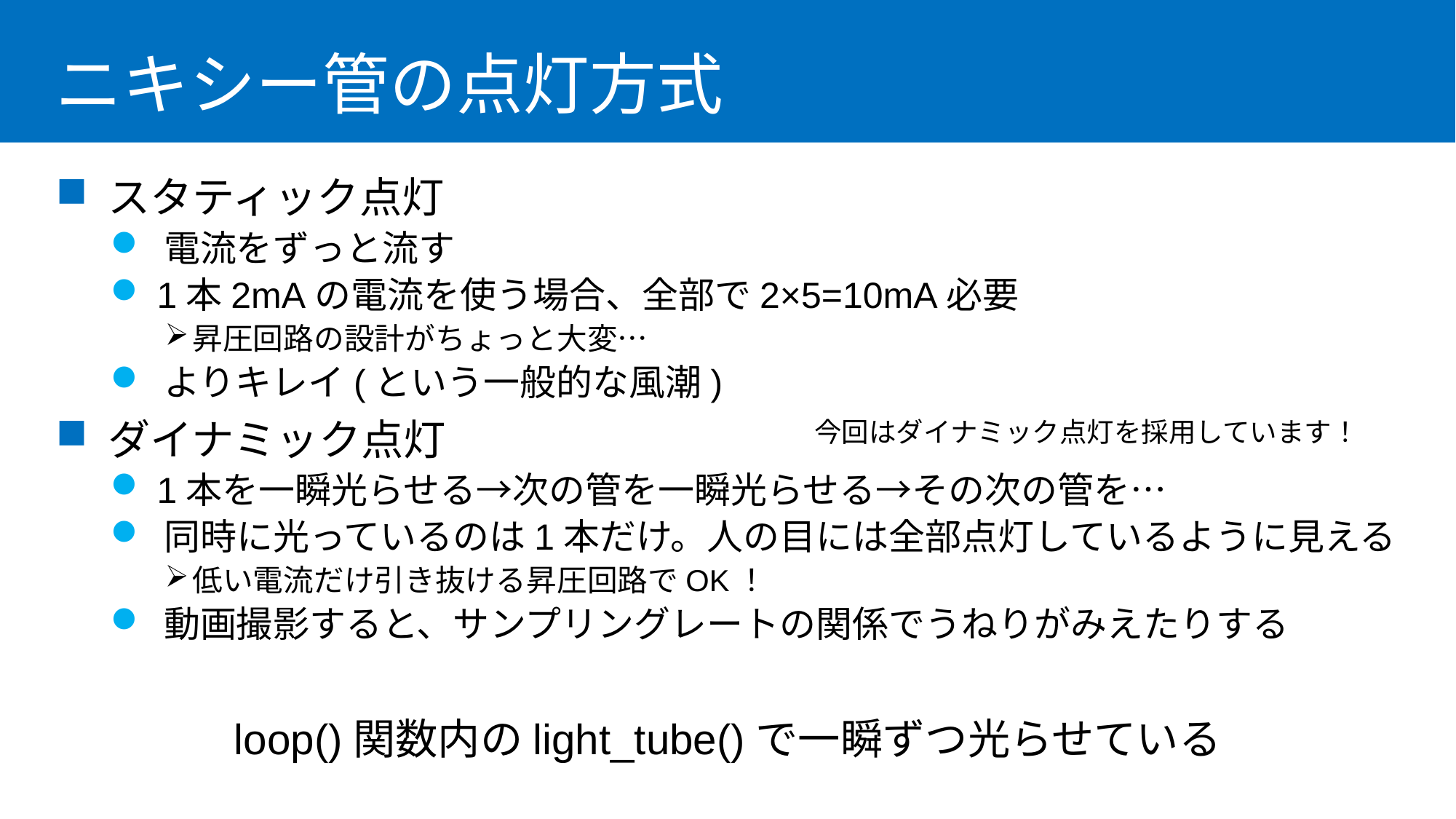

# ニキシー管の点灯方式
 スタティック点灯
 電流をずっと流す
 1本2mAの電流を使う場合、全部で2×5=10mA必要
昇圧回路の設計がちょっと大変…
 よりキレイ(という一般的な風潮)
 ダイナミック点灯
 1本を一瞬光らせる→次の管を一瞬光らせる→その次の管を…
 同時に光っているのは1本だけ。人の目には全部点灯しているように見える
低い電流だけ引き抜ける昇圧回路でOK！
 動画撮影すると、サンプリングレートの関係でうねりがみえたりする
今回はダイナミック点灯を採用しています！
loop()関数内のlight_tube()で一瞬ずつ光らせている